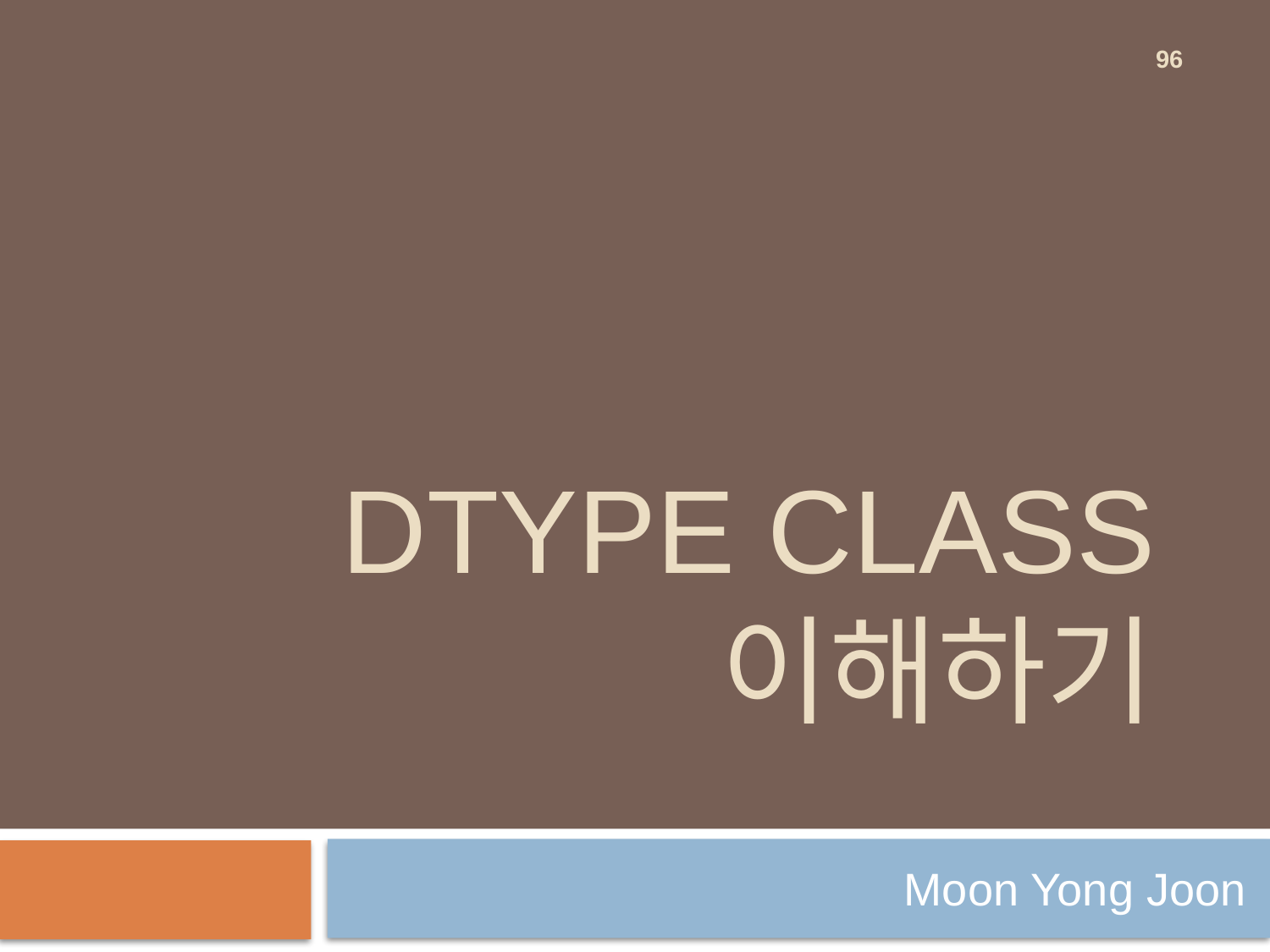

96
# dtype class 이해하기
Moon Yong Joon